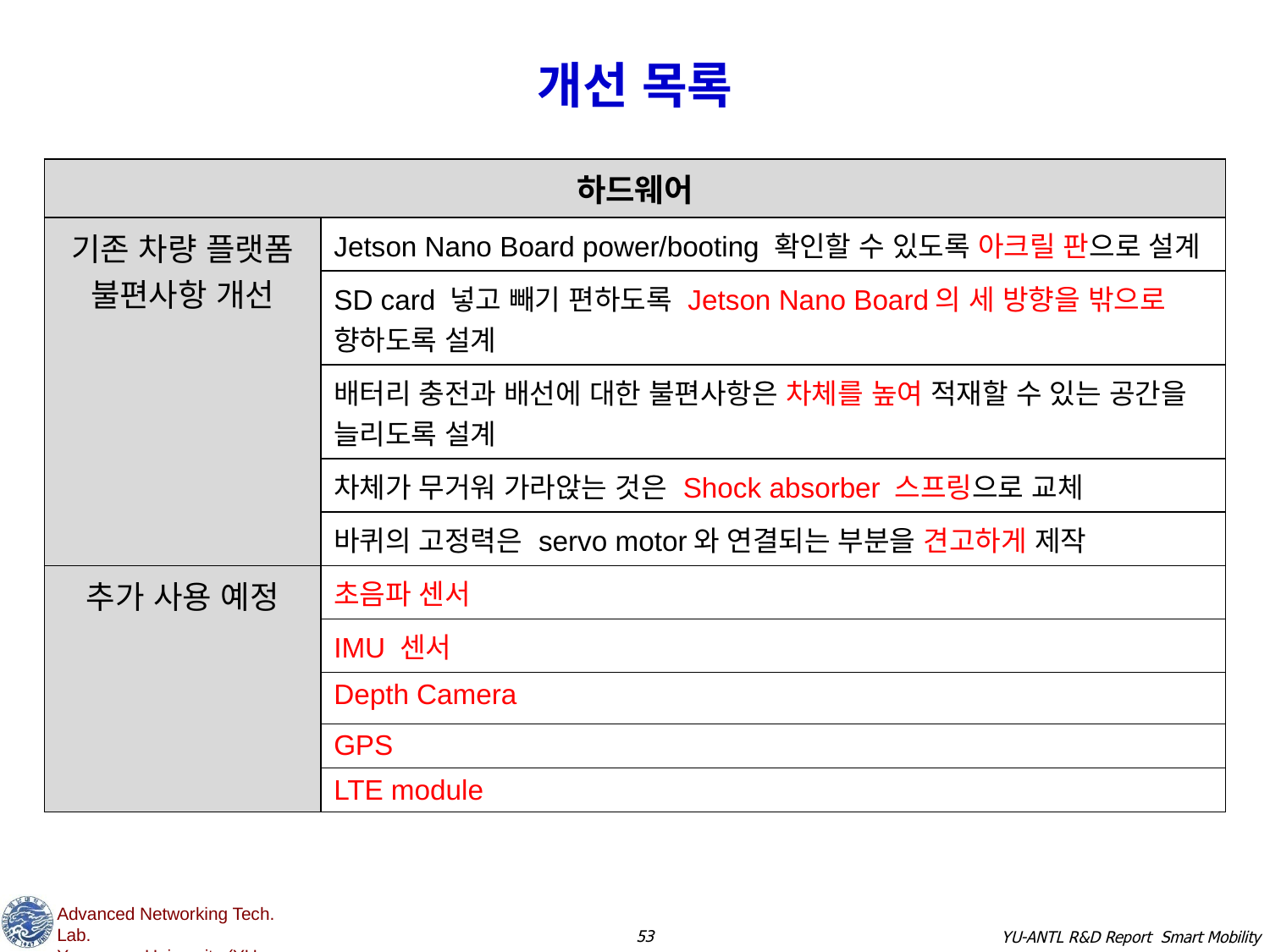

# 개선 목록
| 하드웨어 |  |
| --- | --- |
| 기존 차량 플랫폼 불편사항 개선 | Jetson Nano Board power/booting 확인할 수 있도록 아크릴 판으로 설계 |
|  | SD card 넣고 빼기 편하도록 Jetson Nano Board의 세 방향을 밖으로 향하도록 설계 |
|  | 배터리 충전과 배선에 대한 불편사항은 차체를 높여 적재할 수 있는 공간을 늘리도록 설계 |
|  | 차체가 무거워 가라앉는 것은 Shock absorber 스프링으로 교체 |
|  | 바퀴의 고정력은 servo motor와 연결되는 부분을 견고하게 제작 |
| 추가 사용 예정 | 초음파 센서 |
|  | IMU 센서 |
|  | Depth Camera |
|  | GPS |
|  | LTE module |